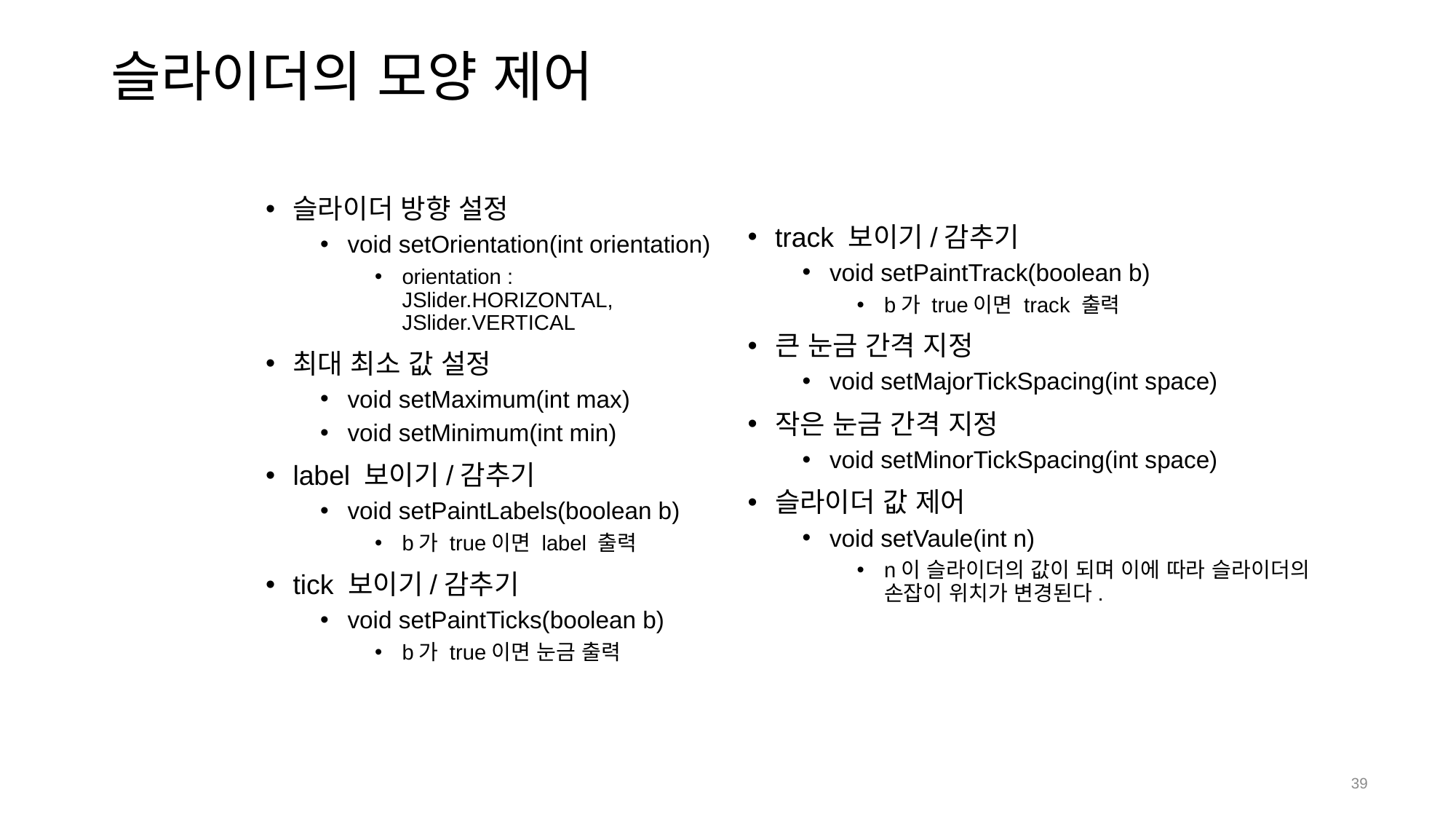

# 슬라이더의 모양 제어
슬라이더 방향 설정
void setOrientation(int orientation)
orientation : JSlider.HORIZONTAL, JSlider.VERTICAL
최대 최소 값 설정
void setMaximum(int max)
void setMinimum(int min)
label 보이기/감추기
void setPaintLabels(boolean b)
b가 true이면 label 출력
tick 보이기/감추기
void setPaintTicks(boolean b)
b가 true이면 눈금 출력
track 보이기/감추기
void setPaintTrack(boolean b)
b가 true이면 track 출력
큰 눈금 간격 지정
void setMajorTickSpacing(int space)
작은 눈금 간격 지정
void setMinorTickSpacing(int space)
슬라이더 값 제어
void setVaule(int n)
n이 슬라이더의 값이 되며 이에 따라 슬라이더의 손잡이 위치가 변경된다.

39